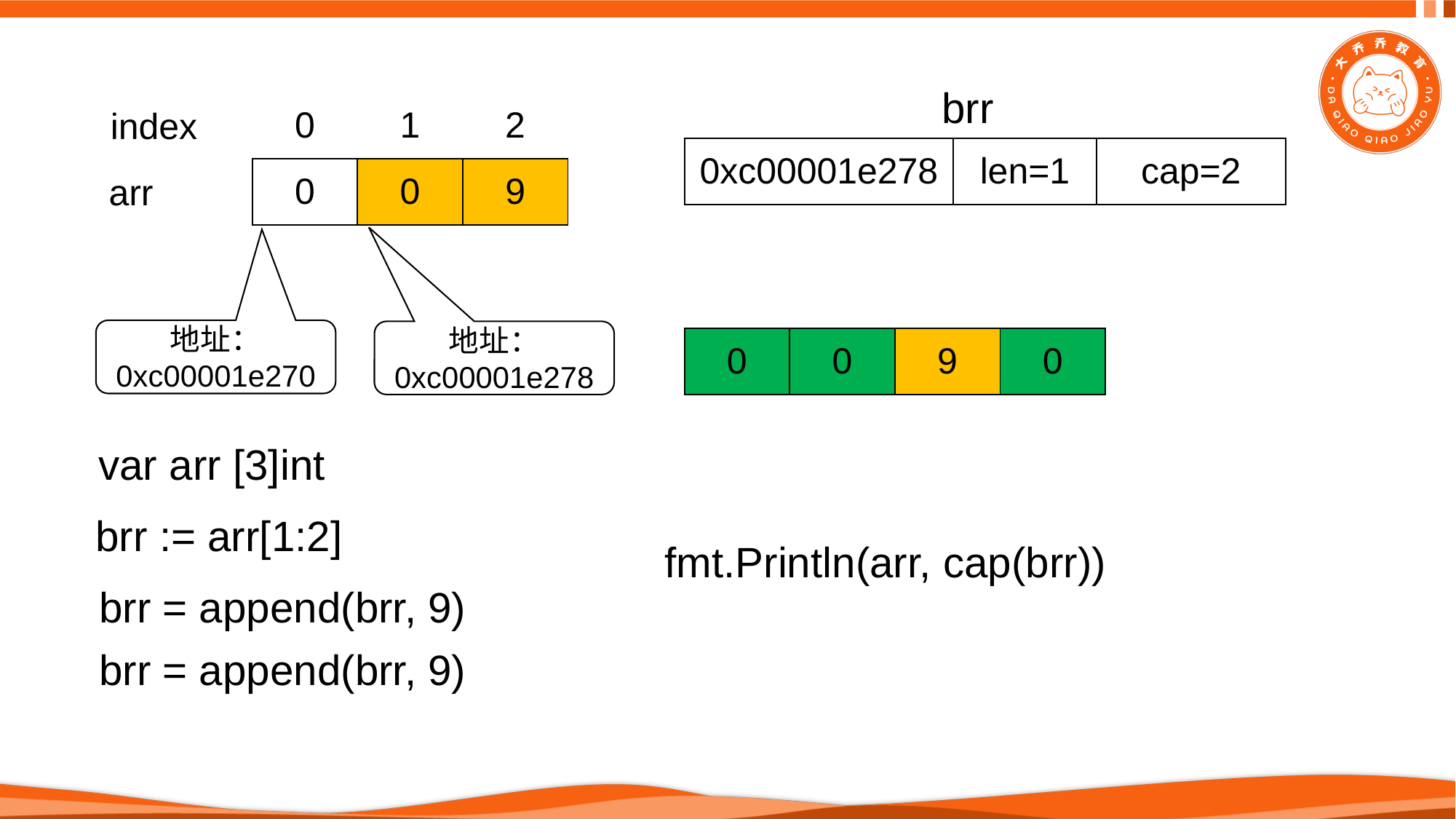

| 0 |
| --- |
| 9 |
| --- |
brr
| 0 | 1 | 2 |
| --- | --- | --- |
index
| 0xc00001e278 | len=1 | cap=2 |
| --- | --- | --- |
| 9 |
| --- |
| 0 | 0 | 0 |
| --- | --- | --- |
arr
地址：
0xc00001e270
地址：
0xc00001e278
| 0 | 0 | 0 |
| --- | --- | --- |
| 9 |
| --- |
| 0 |
| --- |
var arr [3]int
brr := arr[1:2]
fmt.Println(arr, cap(brr))
brr = append(brr, 9)
brr = append(brr, 9)